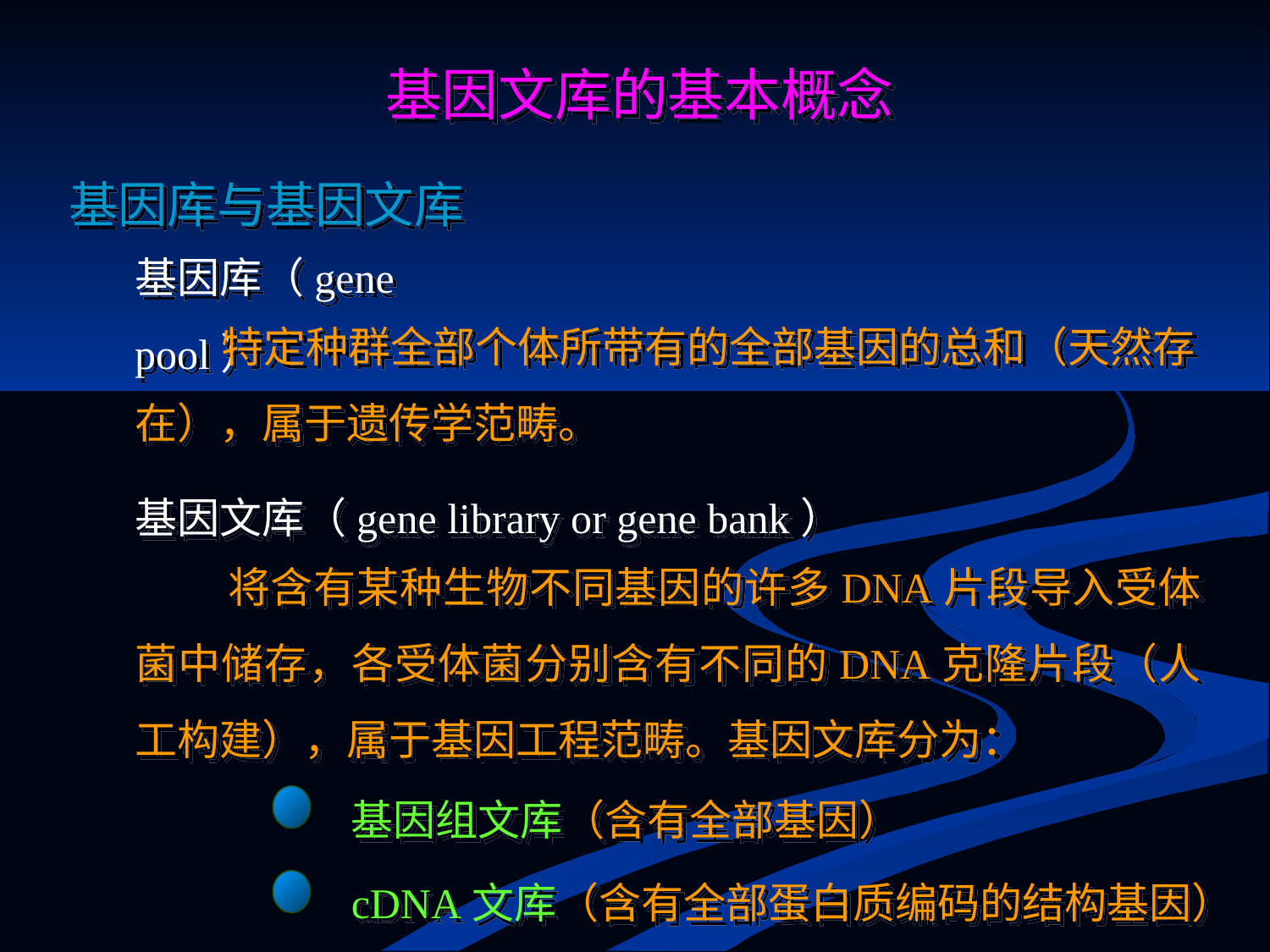

基因文库的基本概念
基因库与基因文库
基因库（gene pool）
        特定种群全部个体所带有的全部基因的总和（天然存在），属于遗传学范畴。
基因文库（gene library or gene bank）
        将含有某种生物不同基因的许多DNA片段导入受体菌中储存，各受体菌分别含有不同的DNA克隆片段（人工构建），属于基因工程范畴。基因文库分为：
基因组文库（含有全部基因）

cDNA文库（含有全部蛋白质编码的结构基因）